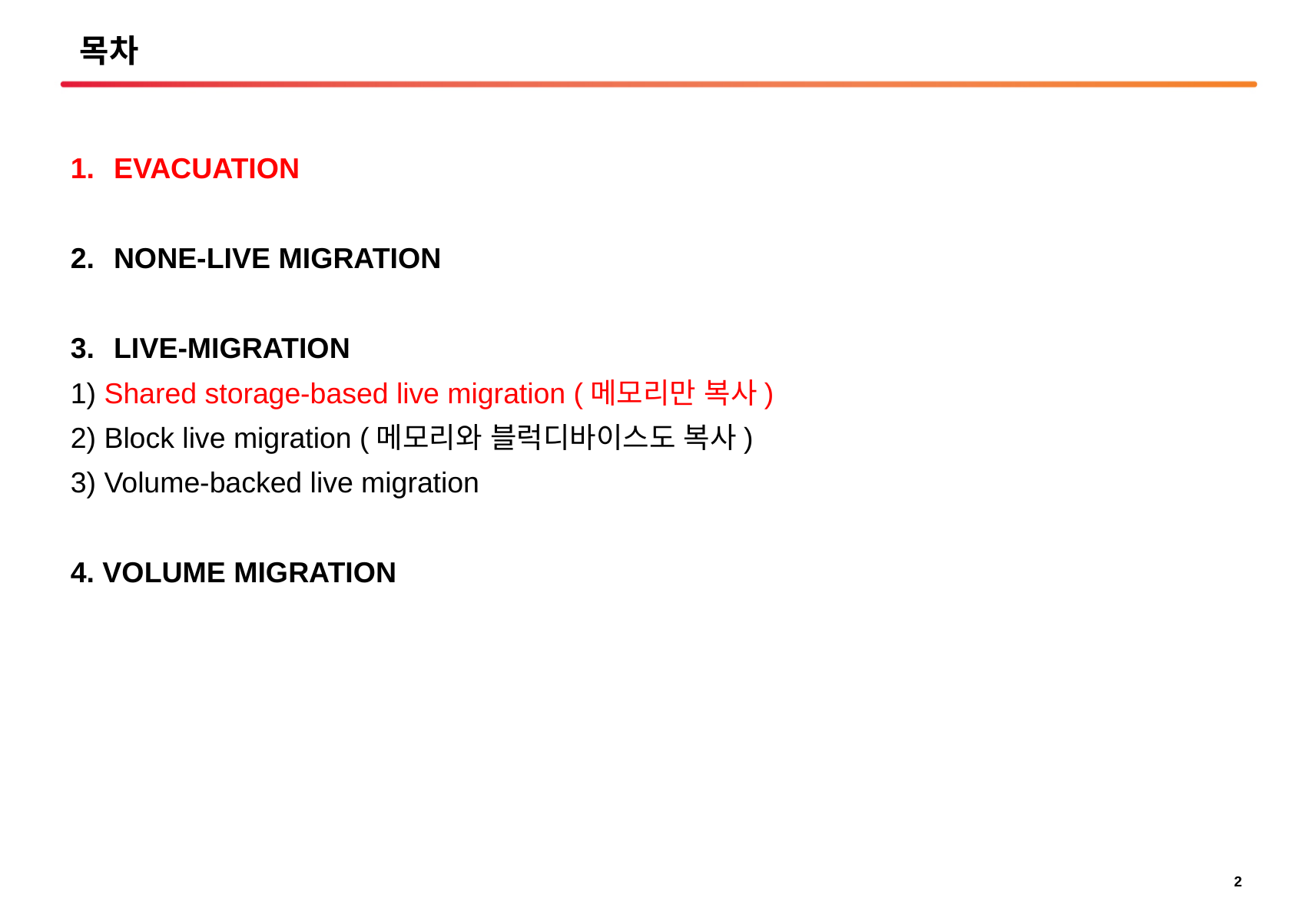

# 목차

EVACUATION

NONE-LIVE MIGRATION

LIVE-MIGRATION
1) Shared storage-based live migration (메모리만 복사)
2) Block live migration (메모리와 블럭디바이스도 복사)
3) Volume-backed live migration

4. VOLUME MIGRATION